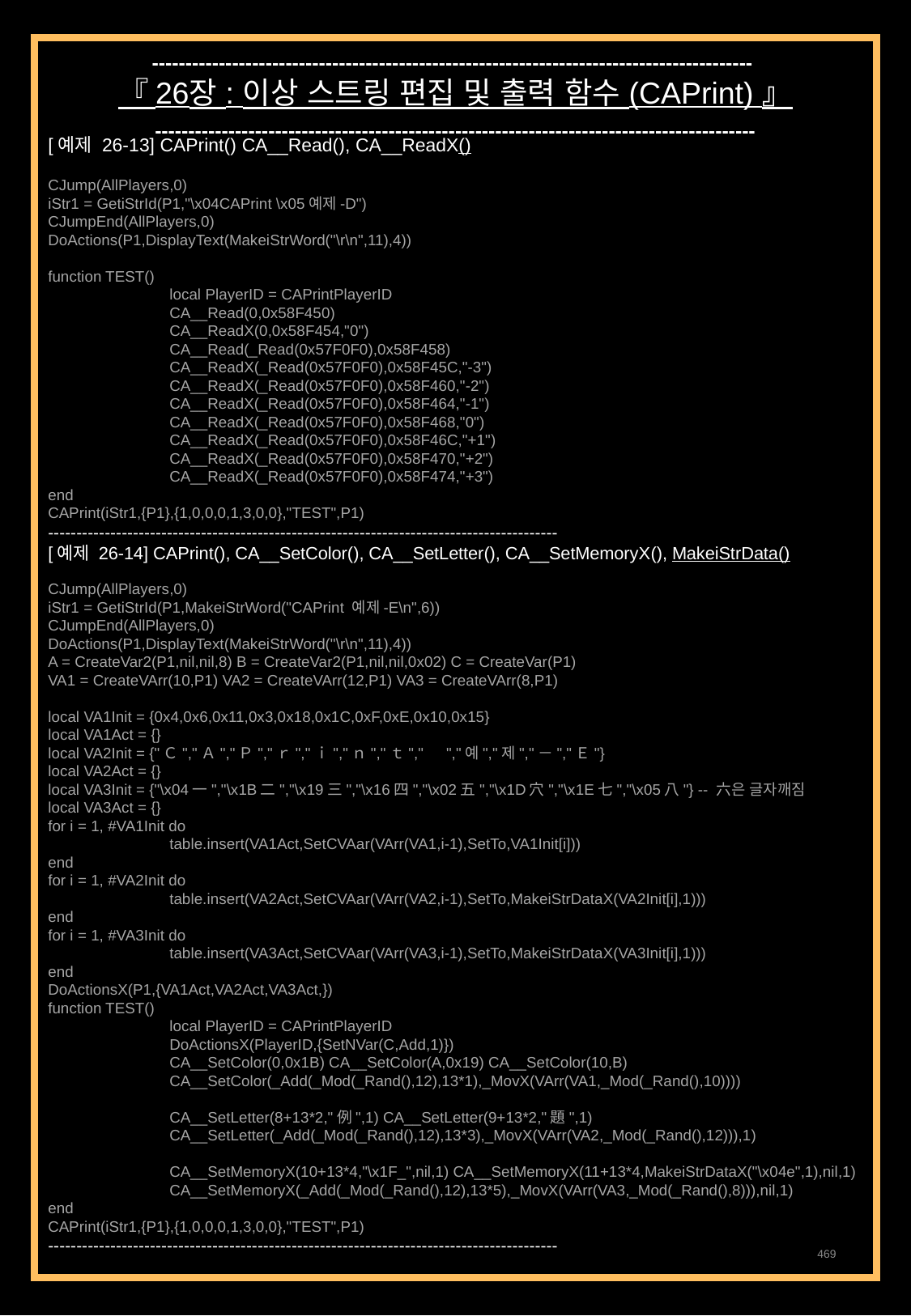

------------------------------------------------------------------------------------------
『 26장 : 이상 스트링 편집 및 출력 함수 (CAPrint) 』
------------------------------------------------------------------------------------------
[예제 26-13] CAPrint() CA__Read(), CA__ReadX()

CJump(AllPlayers,0)
iStr1 = GetiStrId(P1,"\x04CAPrint \x05예제-D")
CJumpEnd(AllPlayers,0)
DoActions(P1,DisplayText(MakeiStrWord("\r\n",11),4))

function TEST()
	local PlayerID = CAPrintPlayerID
	CA__Read(0,0x58F450)
	CA__ReadX(0,0x58F454,"0")
	CA__Read(_Read(0x57F0F0),0x58F458)
	CA__ReadX(_Read(0x57F0F0),0x58F45C,"-3")
	CA__ReadX(_Read(0x57F0F0),0x58F460,"-2")
	CA__ReadX(_Read(0x57F0F0),0x58F464,"-1")
	CA__ReadX(_Read(0x57F0F0),0x58F468,"0")
	CA__ReadX(_Read(0x57F0F0),0x58F46C,"+1")
	CA__ReadX(_Read(0x57F0F0),0x58F470,"+2")
	CA__ReadX(_Read(0x57F0F0),0x58F474,"+3")
end
CAPrint(iStr1,{P1},{1,0,0,0,1,3,0,0},"TEST",P1)
------------------------------------------------------------------------------------------
[예제 26-14] CAPrint(), CA__SetColor(), CA__SetLetter(), CA__SetMemoryX(), MakeiStrData()

CJump(AllPlayers,0)
iStr1 = GetiStrId(P1,MakeiStrWord("CAPrint 예제-E\n",6))
CJumpEnd(AllPlayers,0)
DoActions(P1,DisplayText(MakeiStrWord("\r\n",11),4))
A = CreateVar2(P1,nil,nil,8) B = CreateVar2(P1,nil,nil,0x02) C = CreateVar(P1)
VA1 = CreateVArr(10,P1) VA2 = CreateVArr(12,P1) VA3 = CreateVArr(8,P1)

local VA1Init = {0x4,0x6,0x11,0x3,0x18,0x1C,0xF,0xE,0x10,0x15}
local VA1Act = {}
local VA2Init = {"Ｃ","Ａ","Ｐ","ｒ","ｉ","ｎ","ｔ","　","예","제","－","Ｅ"}
local VA2Act = {}
local VA3Init = {"\x04一","\x1B二","\x19三","\x16四","\x02五","\x1D穴","\x1E七","\x05八"} -- 六은 글자깨짐
local VA3Act = {}
for i = 1, #VA1Init do
	table.insert(VA1Act,SetCVAar(VArr(VA1,i-1),SetTo,VA1Init[i]))
end
for i = 1, #VA2Init do
	table.insert(VA2Act,SetCVAar(VArr(VA2,i-1),SetTo,MakeiStrDataX(VA2Init[i],1)))
end
for i = 1, #VA3Init do
	table.insert(VA3Act,SetCVAar(VArr(VA3,i-1),SetTo,MakeiStrDataX(VA3Init[i],1)))
end
DoActionsX(P1,{VA1Act,VA2Act,VA3Act,})
function TEST()
	local PlayerID = CAPrintPlayerID
	DoActionsX(PlayerID,{SetNVar(C,Add,1)})
	CA__SetColor(0,0x1B) CA__SetColor(A,0x19) CA__SetColor(10,B)
	CA__SetColor(_Add(_Mod(_Rand(),12),13*1),_MovX(VArr(VA1,_Mod(_Rand(),10))))

	CA__SetLetter(8+13*2,"例",1) CA__SetLetter(9+13*2,"題",1)
	CA__SetLetter(_Add(_Mod(_Rand(),12),13*3),_MovX(VArr(VA2,_Mod(_Rand(),12))),1)

	CA__SetMemoryX(10+13*4,"\x1F_",nil,1) CA__SetMemoryX(11+13*4,MakeiStrDataX("\x04e",1),nil,1)
	CA__SetMemoryX(_Add(_Mod(_Rand(),12),13*5),_MovX(VArr(VA3,_Mod(_Rand(),8))),nil,1)
end
CAPrint(iStr1,{P1},{1,0,0,0,1,3,0,0},"TEST",P1)
------------------------------------------------------------------------------------------
469